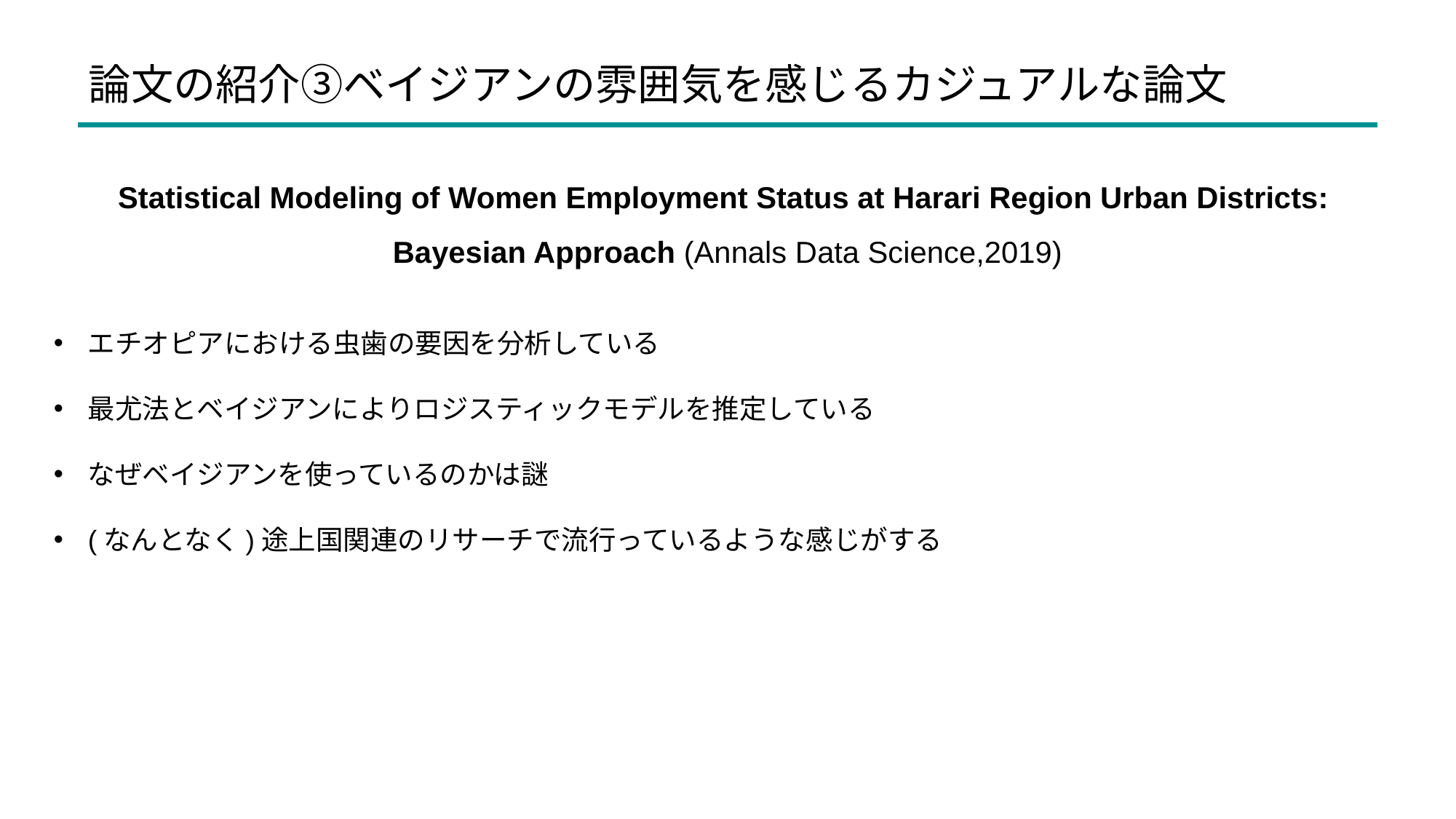

論文の紹介③ベイジアンの雰囲気を感じるカジュアルな論文
Statistical Modeling of Women Employment Status at Harari Region Urban Districts:
Bayesian Approach (Annals Data Science,2019)
エチオピアにおける虫歯の要因を分析している
最尤法とベイジアンによりロジスティックモデルを推定している
なぜベイジアンを使っているのかは謎
(なんとなく)途上国関連のリサーチで流行っているような感じがする